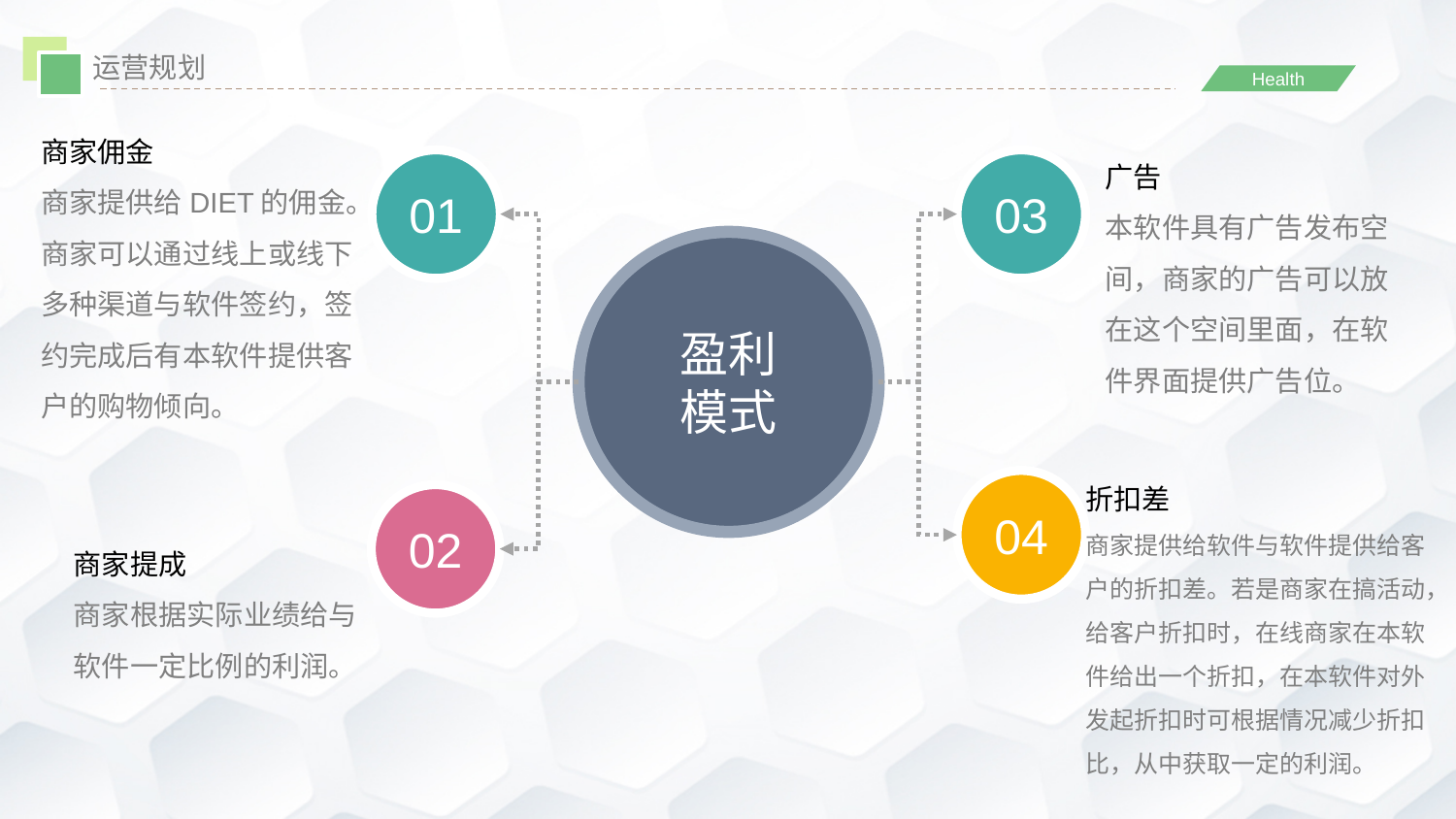

运营规划
商家佣金
商家提供给DIET的佣金。商家可以通过线上或线下多种渠道与软件签约，签约完成后有本软件提供客户的购物倾向。
广告
本软件具有广告发布空间，商家的广告可以放在这个空间里面，在软件界面提供广告位。
01
03
盈利
模式
折扣差
商家提供给软件与软件提供给客户的折扣差。若是商家在搞活动，给客户折扣时，在线商家在本软件给出一个折扣，在本软件对外发起折扣时可根据情况减少折扣比，从中获取一定的利润。
商家提成
商家根据实际业绩给与软件一定比例的利润。
04
02